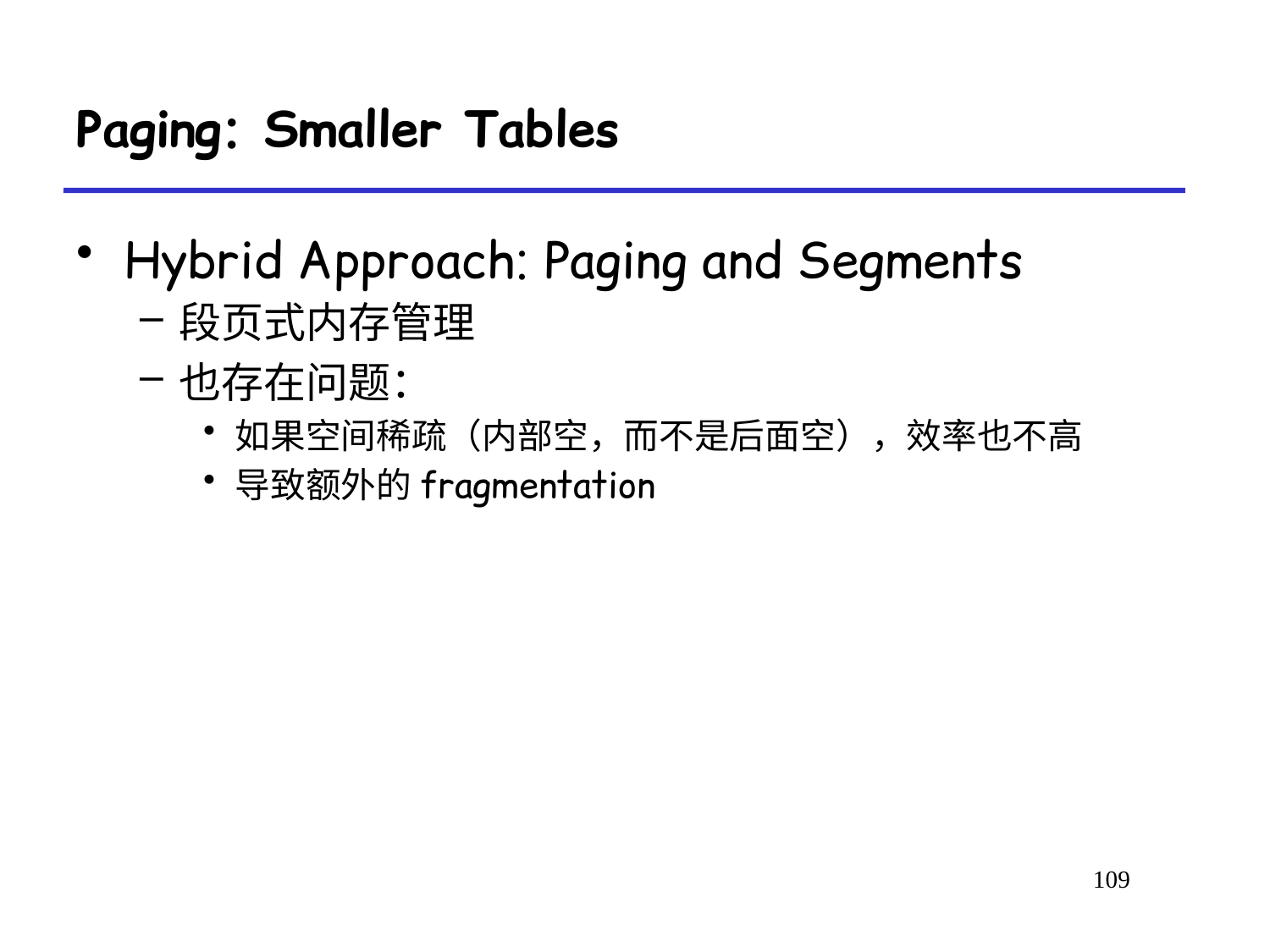

# Paging: Smaller Tables
Hybrid Approach: Paging and Segments
段页式内存管理
也存在问题：
如果空间稀疏（内部空，而不是后面空），效率也不高
导致额外的fragmentation
109